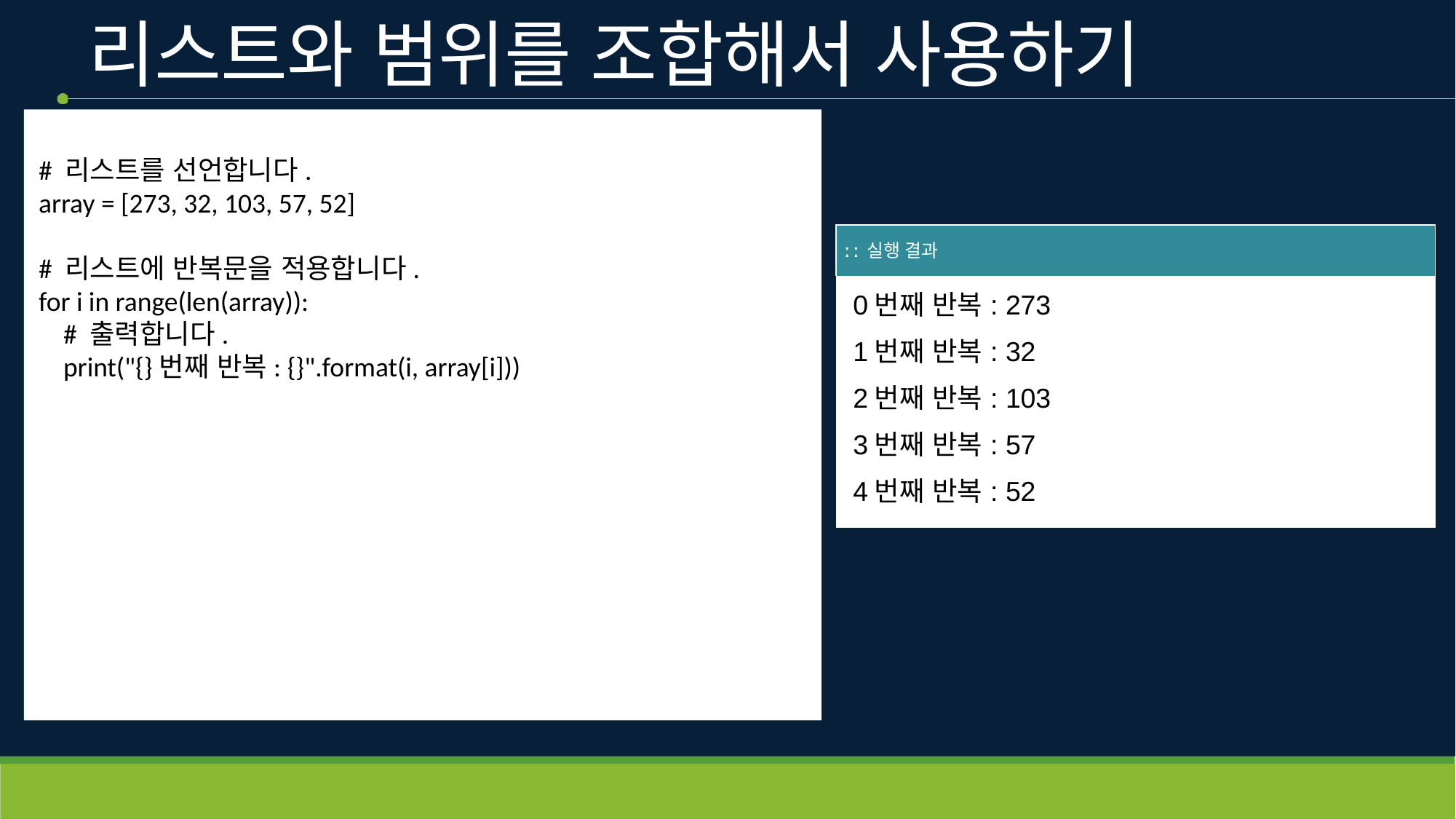

# 리스트와 범위를 조합해서 사용하기

# 리스트를 선언합니다.
array = [273, 32, 103, 57, 52]
# 리스트에 반복문을 적용합니다.
for i in range(len(array)):
    # 출력합니다.
    print("{}번째 반복: {}".format(i, array[i]))

| ː ː 실행 결과 |
| --- |
| 0번째 반복: 273 1번째 반복: 32 2번째 반복: 103 3번째 반복: 57 4번째 반복: 52 |